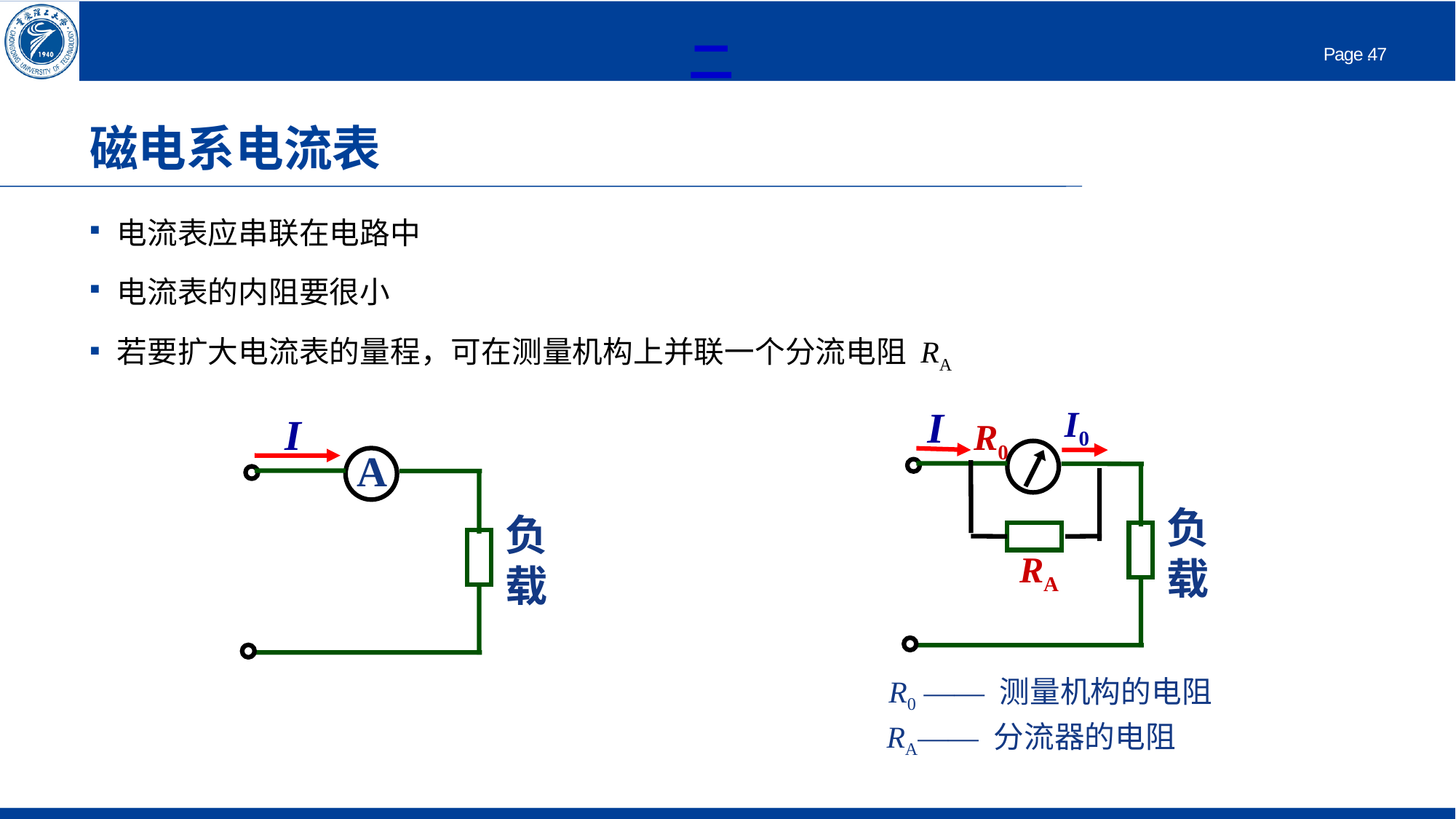

二
# 磁电系电流表

电流表应串联在电路中
电流表的内阻要很小
若要扩大电流表的量程，可在测量机构上并联一个分流电阻 RA

I
I0
R0

负载

RA

I

A

负载

           R0 —— 测量机构的电阻
      RA—— 分流器的电阻